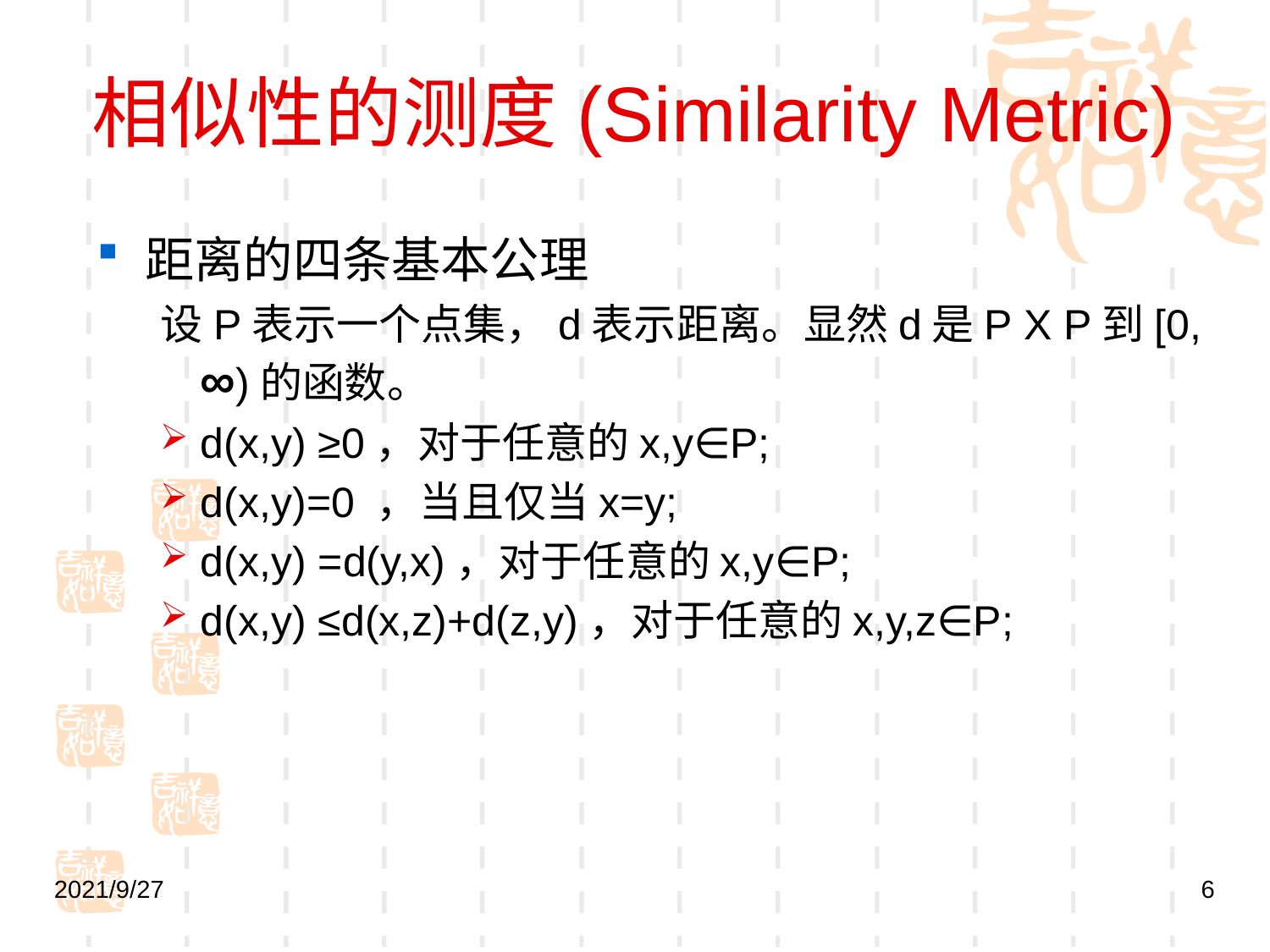

# 相似性的测度(Similarity Metric)
距离的四条基本公理
设P表示一个点集，d表示距离。显然d是P X P到[0, ∞)的函数。
d(x,y) ≥0，对于任意的x,y∈P;
d(x,y)=0 ，当且仅当x=y;
d(x,y) =d(y,x)，对于任意的x,y∈P;
d(x,y) ≤d(x,z)+d(z,y)，对于任意的x,y,z∈P;
2021/9/27
6